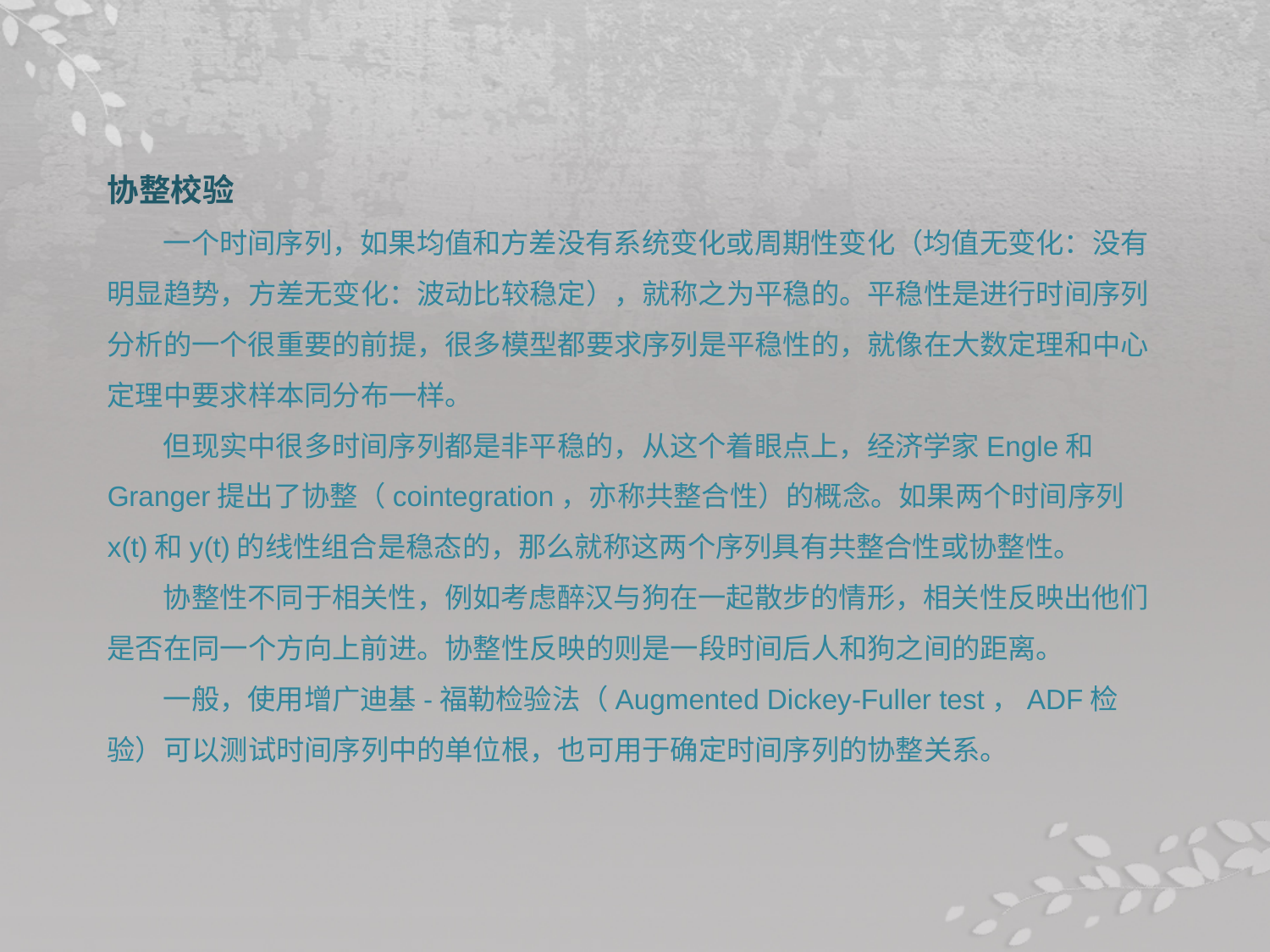

协整校验
一个时间序列，如果均值和方差没有系统变化或周期性变化（均值无变化：没有明显趋势，方差无变化：波动比较稳定），就称之为平稳的。平稳性是进行时间序列分析的一个很重要的前提，很多模型都要求序列是平稳性的，就像在大数定理和中心定理中要求样本同分布一样。
但现实中很多时间序列都是非平稳的，从这个着眼点上，经济学家Engle和Granger提出了协整（cointegration，亦称共整合性）的概念。如果两个时间序列x(t)和y(t)的线性组合是稳态的，那么就称这两个序列具有共整合性或协整性。
协整性不同于相关性，例如考虑醉汉与狗在一起散步的情形，相关性反映出他们是否在同一个方向上前进。协整性反映的则是一段时间后人和狗之间的距离。
一般，使用增广迪基-福勒检验法（Augmented Dickey-Fuller test，ADF检验）可以测试时间序列中的单位根，也可用于确定时间序列的协整关系。